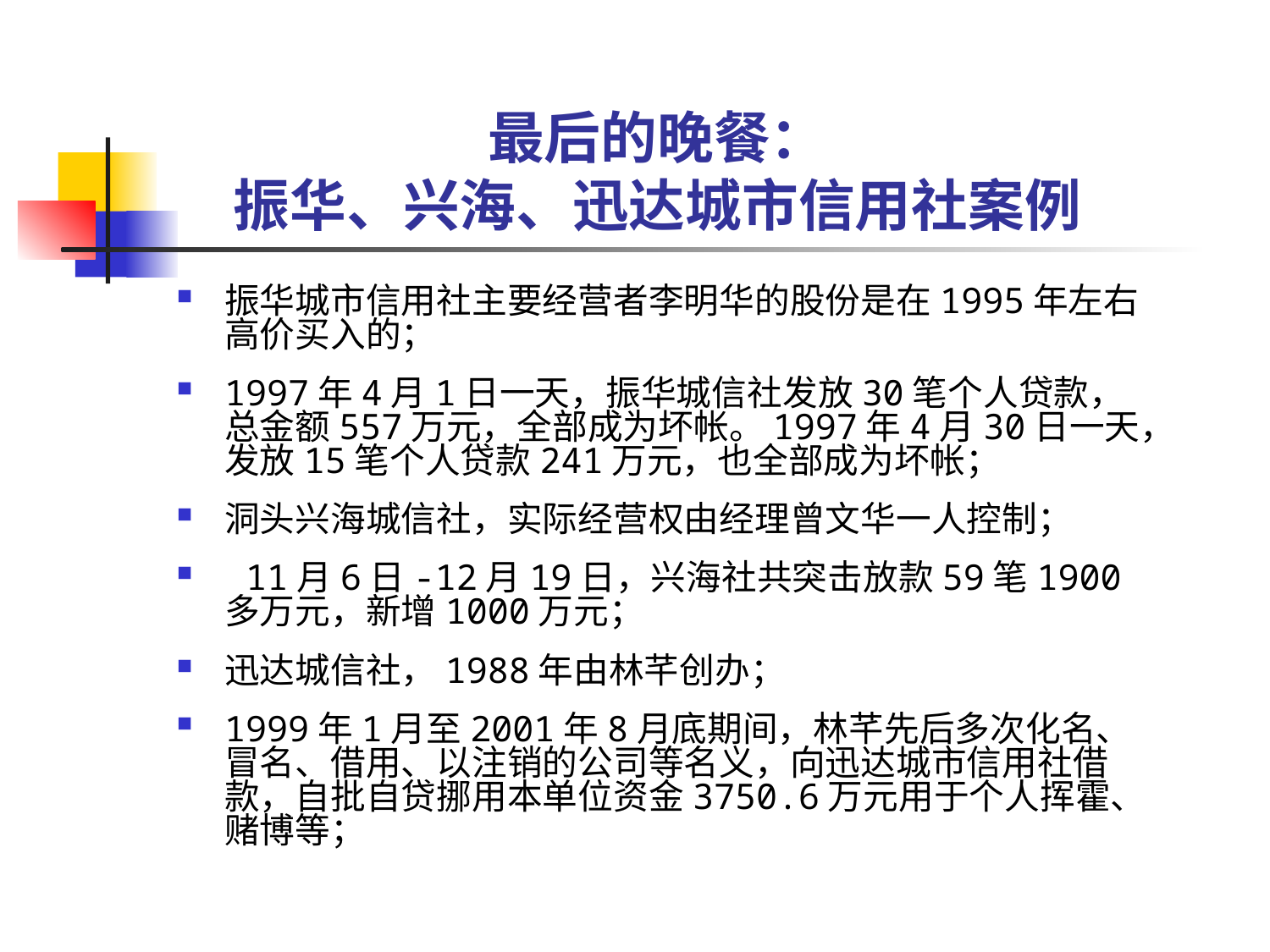

# 最后的晚餐： 振华、兴海、迅达城市信用社案例
振华城市信用社主要经营者李明华的股份是在1995年左右高价买入的；
1997年4月1日一天，振华城信社发放30笔个人贷款，总金额557万元，全部成为坏帐。1997年4月30日一天，发放15笔个人贷款241万元，也全部成为坏帐；
洞头兴海城信社，实际经营权由经理曾文华一人控制；
 11月6日-12月19日，兴海社共突击放款59笔1900多万元，新增1000万元；
迅达城信社，1988年由林芊创办；
1999年1月至2001年8月底期间，林芊先后多次化名、冒名、借用、以注销的公司等名义，向迅达城市信用社借款，自批自贷挪用本单位资金3750.6万元用于个人挥霍、赌博等；